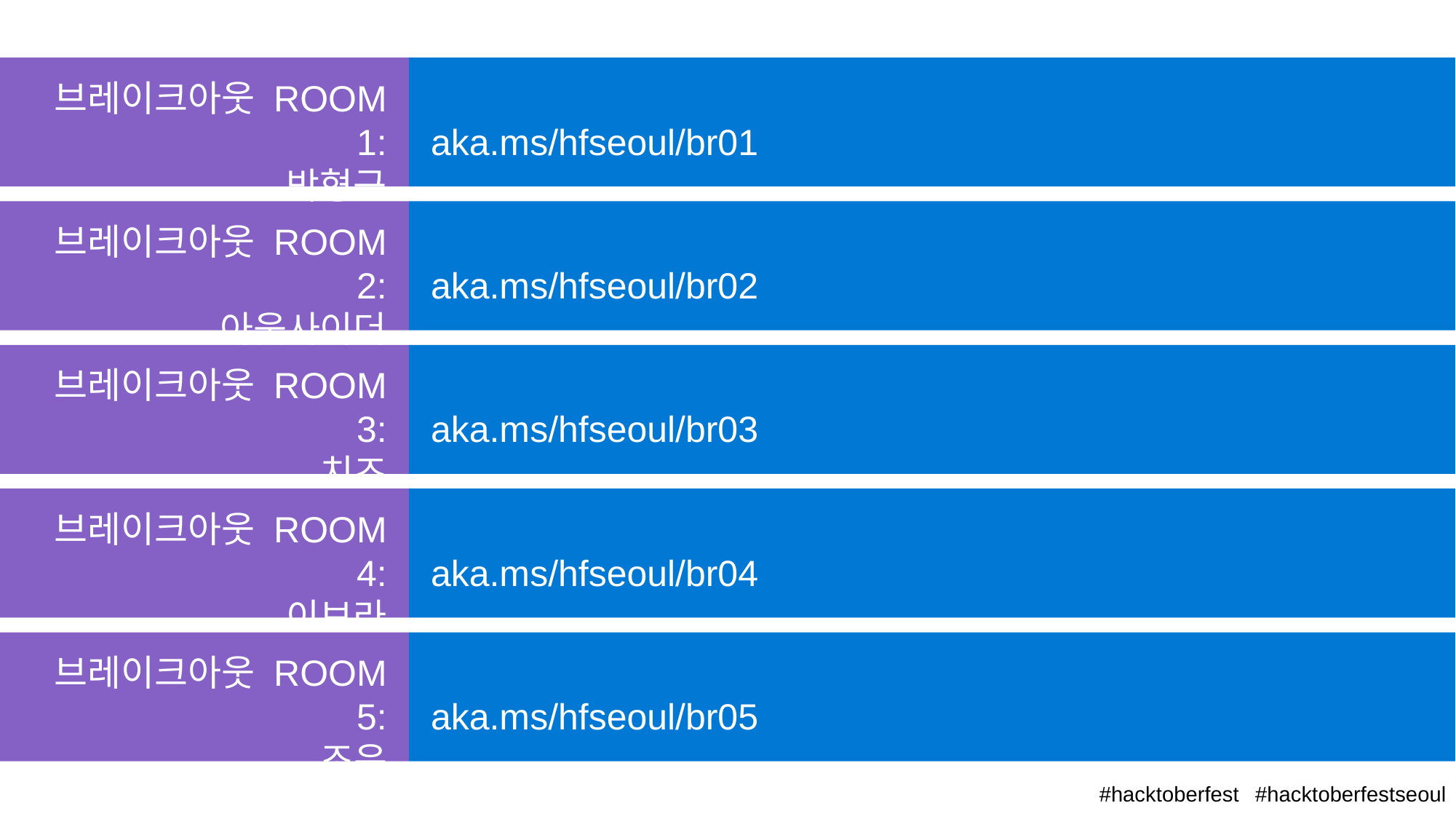

브레이크아웃 ROOM 1:
	박형근

aka.ms/hfseoul/br01
브레이크아웃 ROOM 2:
	아웃사이더

aka.ms/hfseoul/br02
브레이크아웃 ROOM 3:
	치즈

aka.ms/hfseoul/br03
브레이크아웃 ROOM 4:
	이보라

aka.ms/hfseoul/br04
브레이크아웃 ROOM 5:
	조은

aka.ms/hfseoul/br05